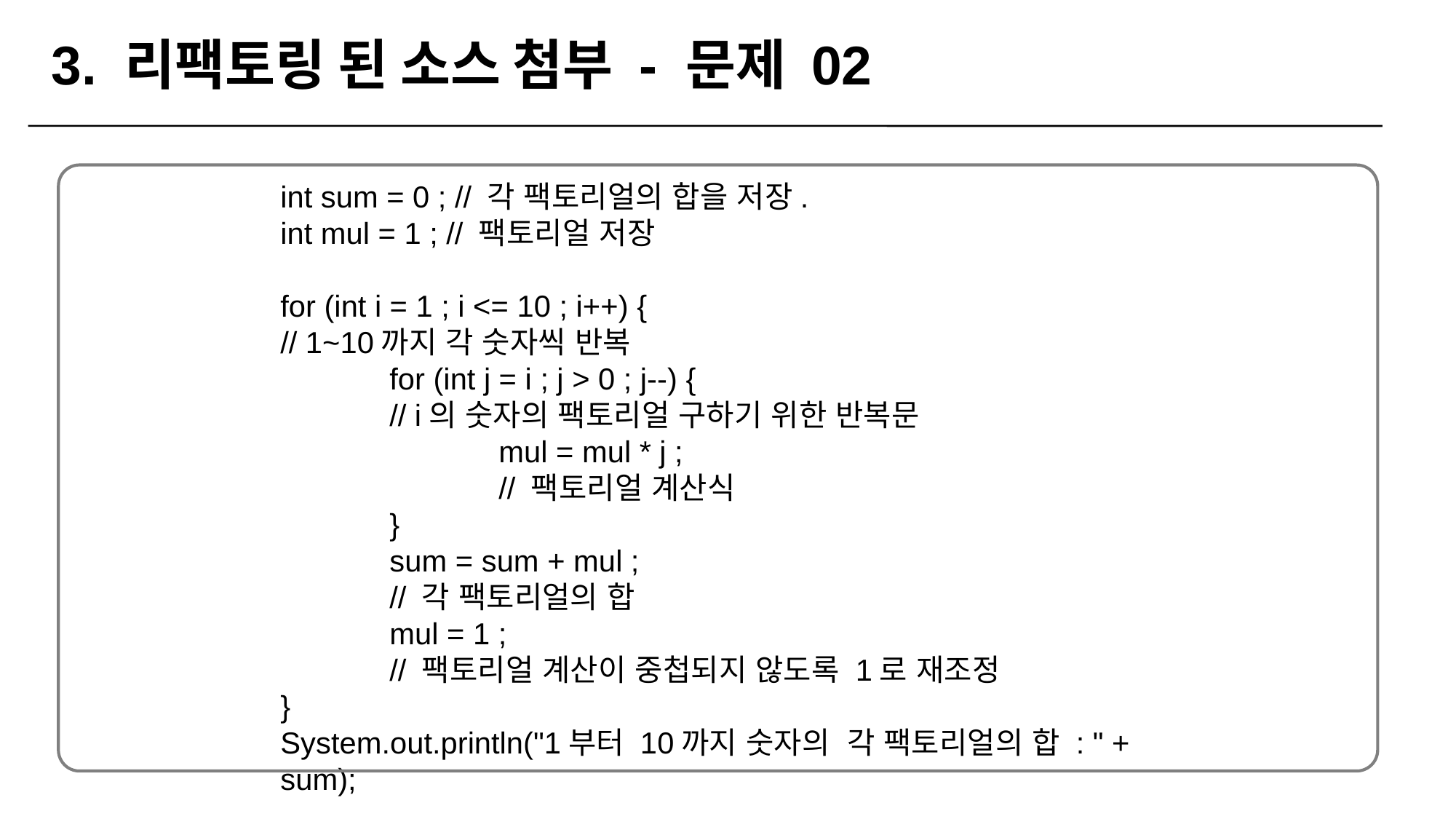

3. 리팩토링 된 소스 첨부 - 문제 02

int sum = 0 ; // 각 팩토리얼의 합을 저장.
int mul = 1 ; // 팩토리얼 저장

for (int i = 1 ; i <= 10 ; i++) {
// 1~10까지 각 숫자씩 반복
	for (int j = i ; j > 0 ; j--) {
	// i의 숫자의 팩토리얼 구하기 위한 반복문
		mul = mul * j ;
		// 팩토리얼 계산식
	}
	sum = sum + mul ;
	// 각 팩토리얼의 합
	mul = 1 ;
	// 팩토리얼 계산이 중첩되지 않도록 1로 재조정
}
System.out.println("1부터 10까지 숫자의  각 팩토리얼의 합 : " + sum);